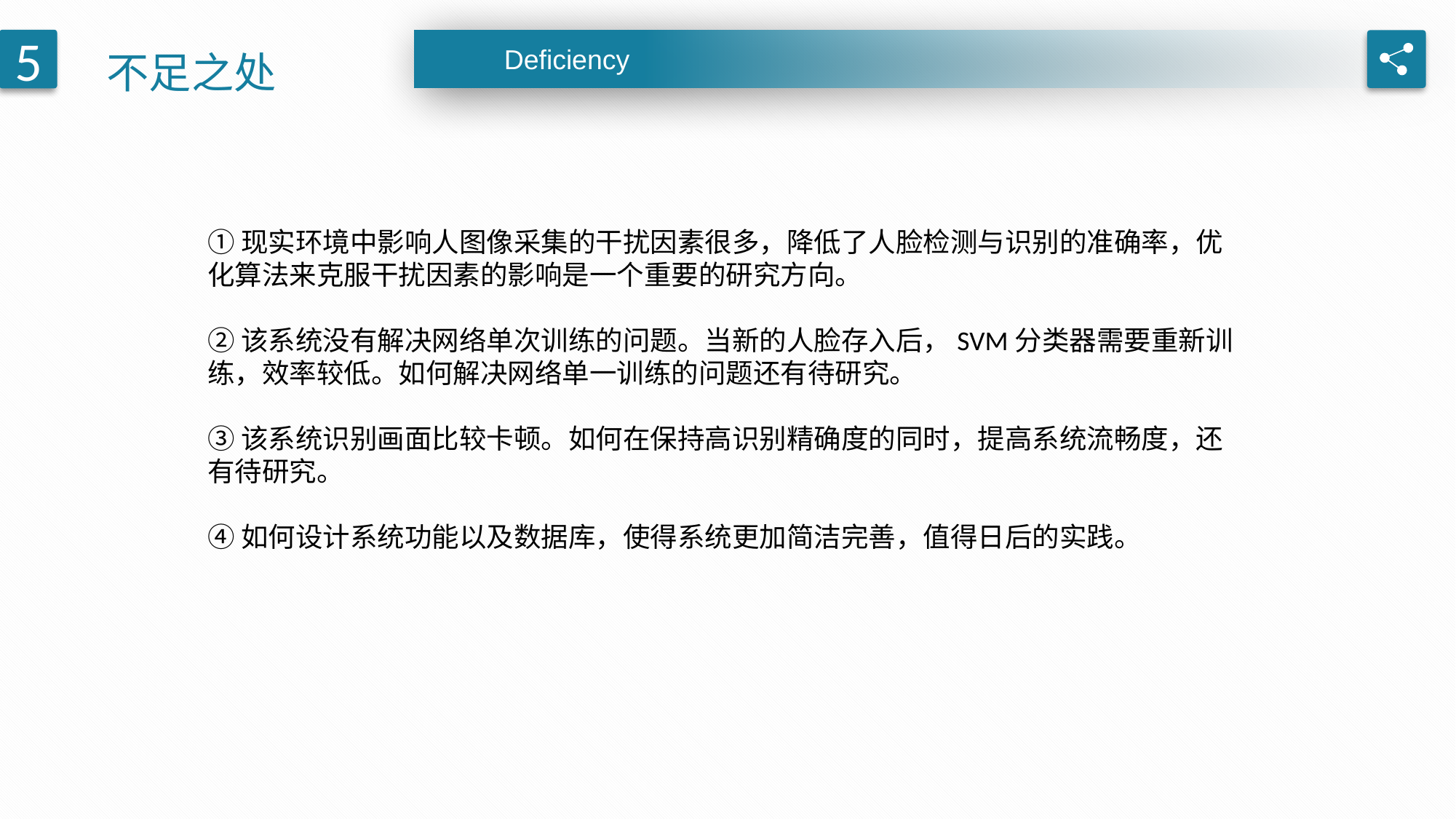

不足之处
5

Deficiency

①现实环境中影响人图像采集的干扰因素很多，降低了人脸检测与识别的准确率，优化算法来克服干扰因素的影响是一个重要的研究方向。

②该系统没有解决网络单次训练的问题。当新的人脸存入后，SVM分类器需要重新训练，效率较低。如何解决网络单一训练的问题还有待研究。

③该系统识别画面比较卡顿。如何在保持高识别精确度的同时，提高系统流畅度，还有待研究。

④如何设计系统功能以及数据库，使得系统更加简洁完善，值得日后的实践。